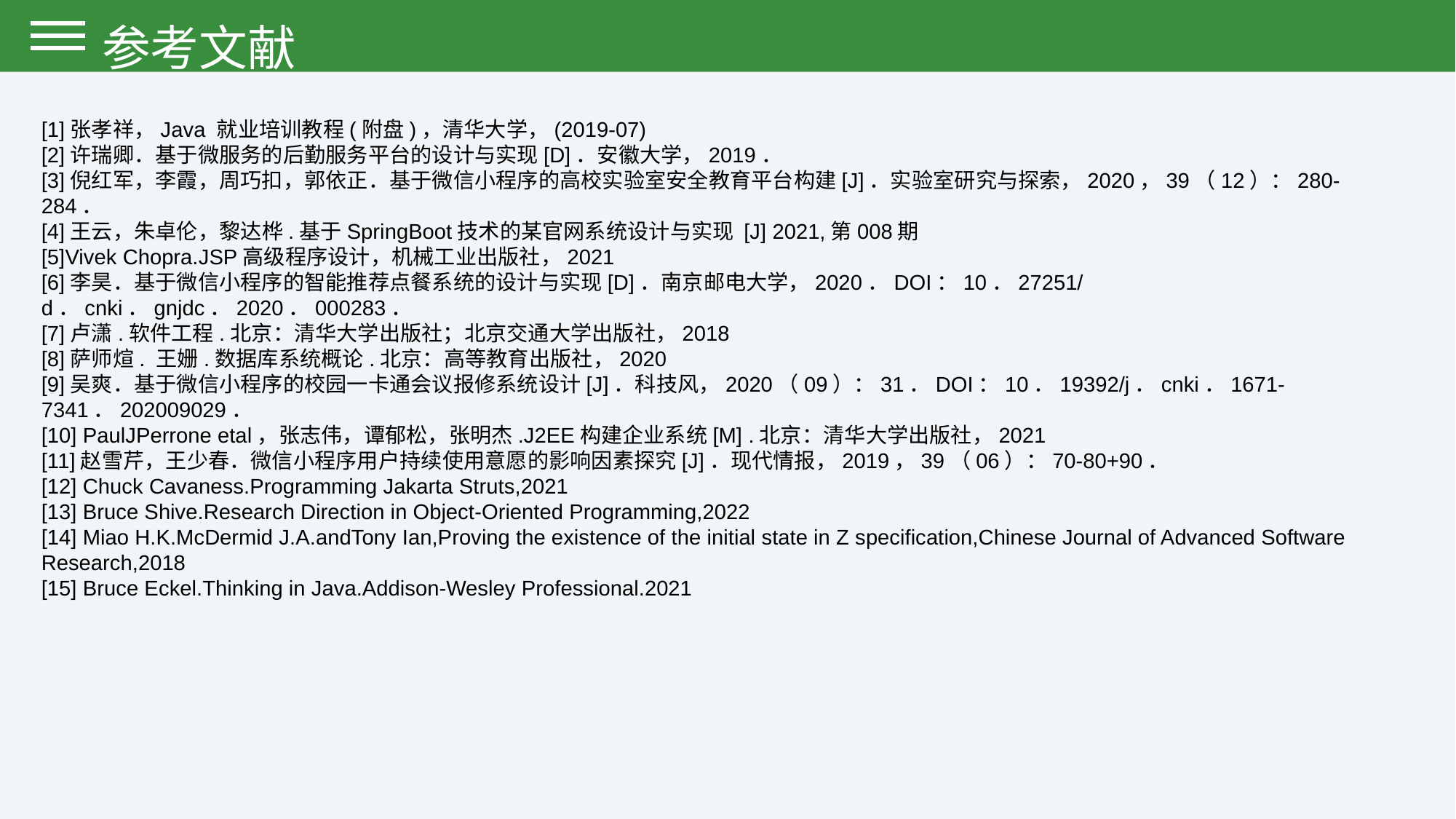

参考文献
[1]张孝祥，Java 就业培训教程(附盘)，清华大学，(2019-07)
[2]许瑞卿．基于微服务的后勤服务平台的设计与实现[D]．安徽大学，2019．
[3]倪红军，李霞，周巧扣，郭依正．基于微信小程序的高校实验室安全教育平台构建[J]．实验室研究与探索，2020，39（12）：280-284．
[4]王云，朱卓伦，黎达桦.基于SpringBoot技术的某官网系统设计与实现 [J] 2021,第008期
[5]Vivek Chopra.JSP高级程序设计，机械工业出版社，2021
[6]李昊．基于微信小程序的智能推荐点餐系统的设计与实现[D]．南京邮电大学，2020．DOI：10．27251/d．cnki．gnjdc．2020．000283．
[7]卢潇.软件工程.北京：清华大学出版社；北京交通大学出版社，2018
[8]萨师煊. 王姗.数据库系统概论.北京：高等教育出版社，2020
[9]吴爽．基于微信小程序的校园一卡通会议报修系统设计[J]．科技风，2020（09）：31．DOI：10．19392/j．cnki．1671-7341．202009029．
[10] PaulJPerrone etal，张志伟，谭郁松，张明杰.J2EE构建企业系统[M] .北京：清华大学出版社，2021
[11]赵雪芹，王少春．微信小程序用户持续使用意愿的影响因素探究[J]．现代情报，2019，39（06）：70-80+90．
[12] Chuck Cavaness.Programming Jakarta Struts,2021
[13] Bruce Shive.Research Direction in Object-Oriented Programming,2022
[14] Miao H.K.McDermid J.A.andTony Ian,Proving the existence of the initial state in Z specification,Chinese Journal of Advanced Software Research,2018
[15] Bruce Eckel.Thinking in Java.Addison-Wesley Professional.2021